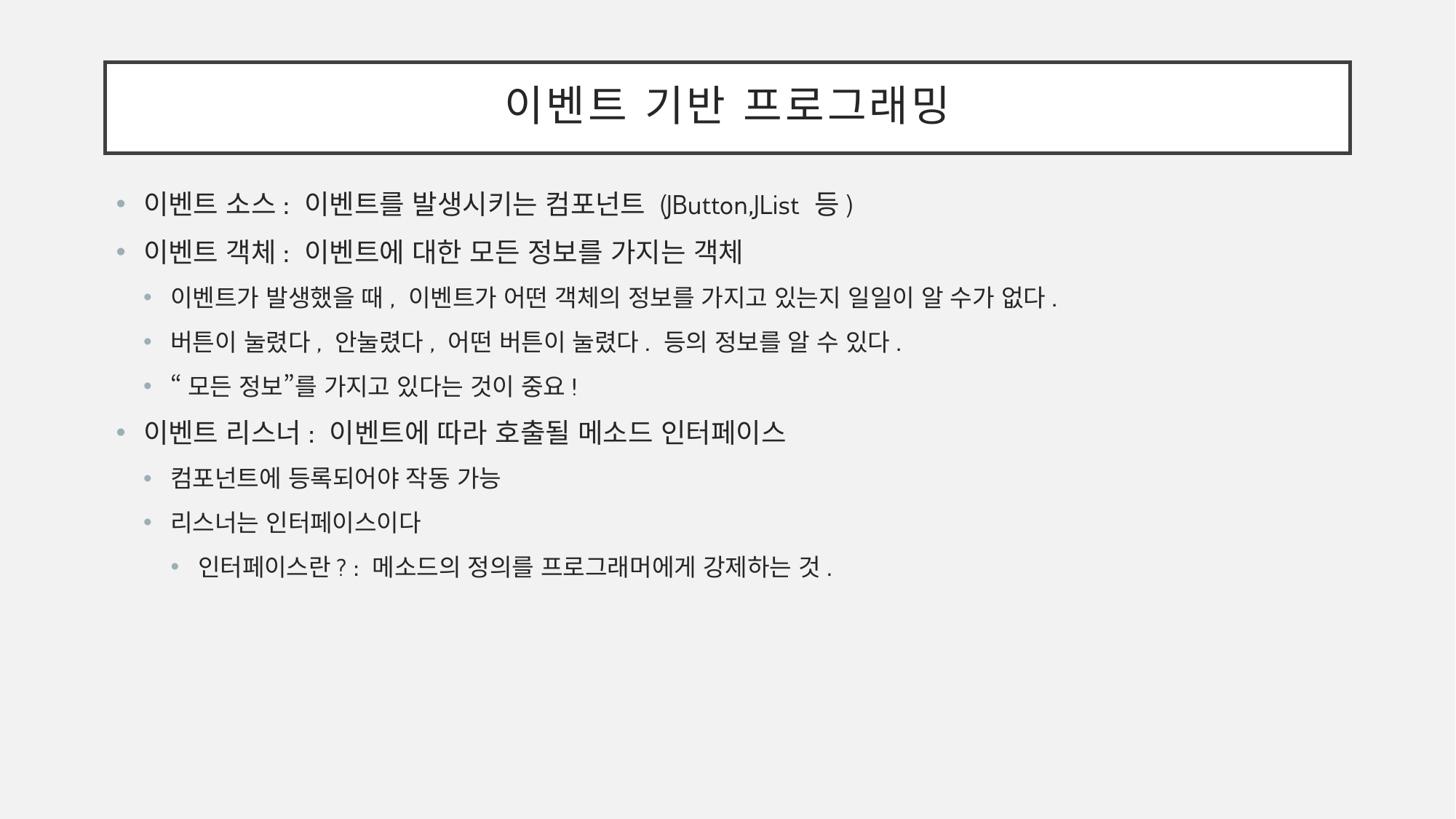

# 이벤트 기반 프로그래밍
이벤트 소스: 이벤트를 발생시키는 컴포넌트 (JButton,JList 등)
이벤트 객체: 이벤트에 대한 모든 정보를 가지는 객체
이벤트가 발생했을 때, 이벤트가 어떤 객체의 정보를 가지고 있는지 일일이 알 수가 없다.
버튼이 눌렸다, 안눌렸다, 어떤 버튼이 눌렸다. 등의 정보를 알 수 있다.
“모든 정보”를 가지고 있다는 것이 중요!
이벤트 리스너: 이벤트에 따라 호출될 메소드 인터페이스
컴포넌트에 등록되어야 작동 가능
리스너는 인터페이스이다
인터페이스란? : 메소드의 정의를 프로그래머에게 강제하는 것.